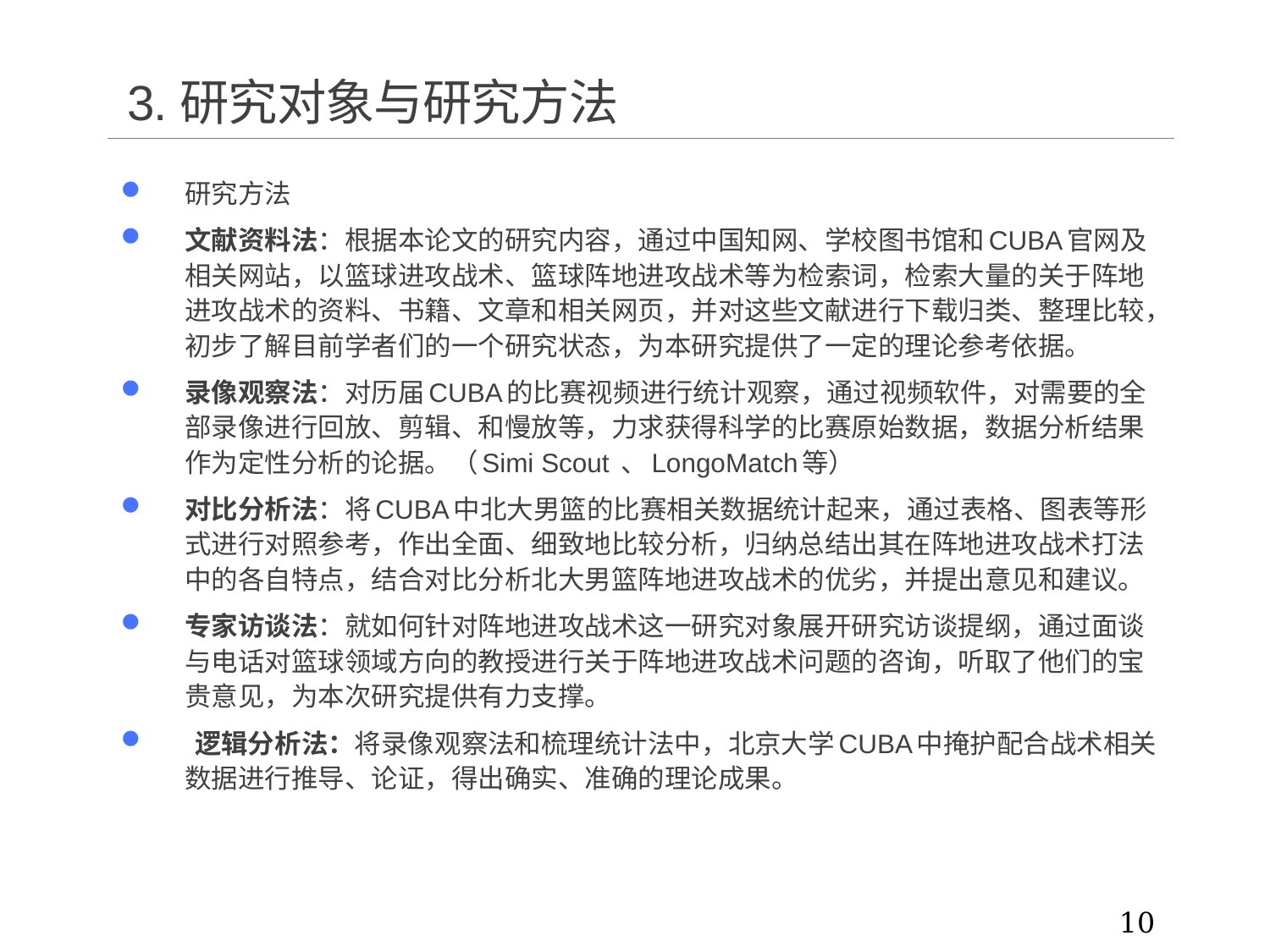

# 3.研究对象与研究方法
研究方法
文献资料法：根据本论文的研究内容，通过中国知网、学校图书馆和CUBA官网及相关网站，以篮球进攻战术、篮球阵地进攻战术等为检索词，检索大量的关于阵地进攻战术的资料、书籍、文章和相关网页，并对这些文献进行下载归类、整理比较，初步了解目前学者们的一个研究状态，为本研究提供了一定的理论参考依据。
录像观察法：对历届CUBA的比赛视频进行统计观察，通过视频软件，对需要的全部录像进行回放、剪辑、和慢放等，力求获得科学的比赛原始数据，数据分析结果作为定性分析的论据。（Simi Scout 、LongoMatch等）
对比分析法：将CUBA中北大男篮的比赛相关数据统计起来，通过表格、图表等形式进行对照参考，作出全面、细致地比较分析，归纳总结出其在阵地进攻战术打法中的各自特点，结合对比分析北大男篮阵地进攻战术的优劣，并提出意见和建议。
专家访谈法：就如何针对阵地进攻战术这一研究对象展开研究访谈提纲，通过面谈与电话对篮球领域方向的教授进行关于阵地进攻战术问题的咨询，听取了他们的宝贵意见，为本次研究提供有力支撑。
 逻辑分析法：将录像观察法和梳理统计法中，北京大学CUBA中掩护配合战术相关数据进行推导、论证，得出确实、准确的理论成果。

10